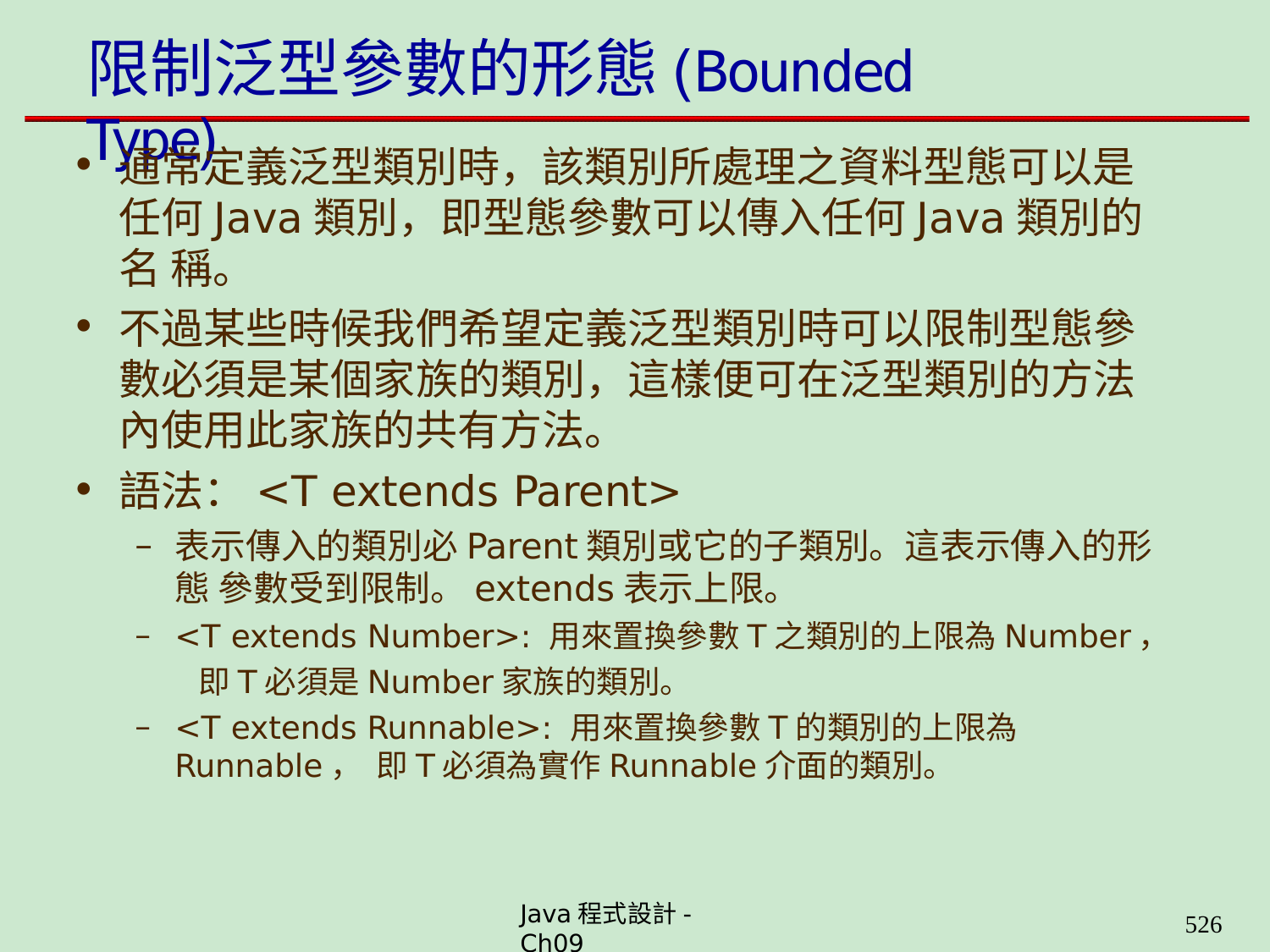

# 限制泛型參數的形態(Bounded Type)
通常定義泛型類別時，該類別所處理之資料型態可以是 任何Java類別，即型態參數可以傳入任何Java類別的名 稱。
不過某些時候我們希望定義泛型類別時可以限制型態參 數必須是某個家族的類別，這樣便可在泛型類別的方法 內使用此家族的共有方法。
語法：<T extends Parent>
表示傳入的類別必Parent類別或它的子類別。這表示傳入的形態 參數受到限制。extends表示上限。
<T extends Number>: 用來置換參數T之類別的上限為Number，
即T必須是Number家族的類別。
<T extends Runnable>: 用來置換參數T的類別的上限為Runnable，  即T必須為實作Runnable介面的類別。
Java程式設計-Ch09
526